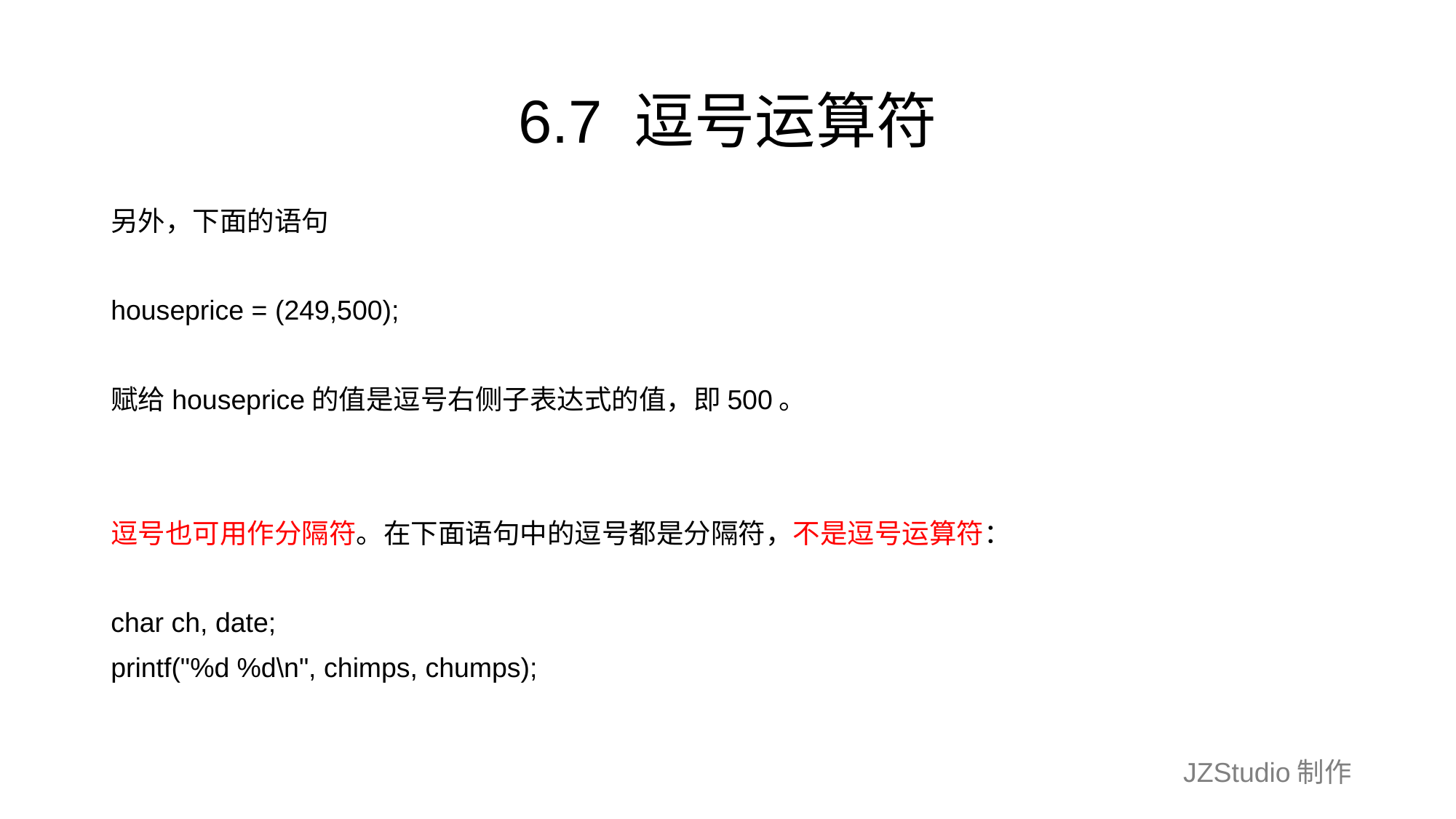

# 6.7 逗号运算符
另外，下面的语句

houseprice = (249,500);

赋给houseprice的值是逗号右侧子表达式的值，即500。

逗号也可用作分隔符。在下面语句中的逗号都是分隔符，不是逗号运算符：

char ch, date;
printf("%d %d\n", chimps, chumps);